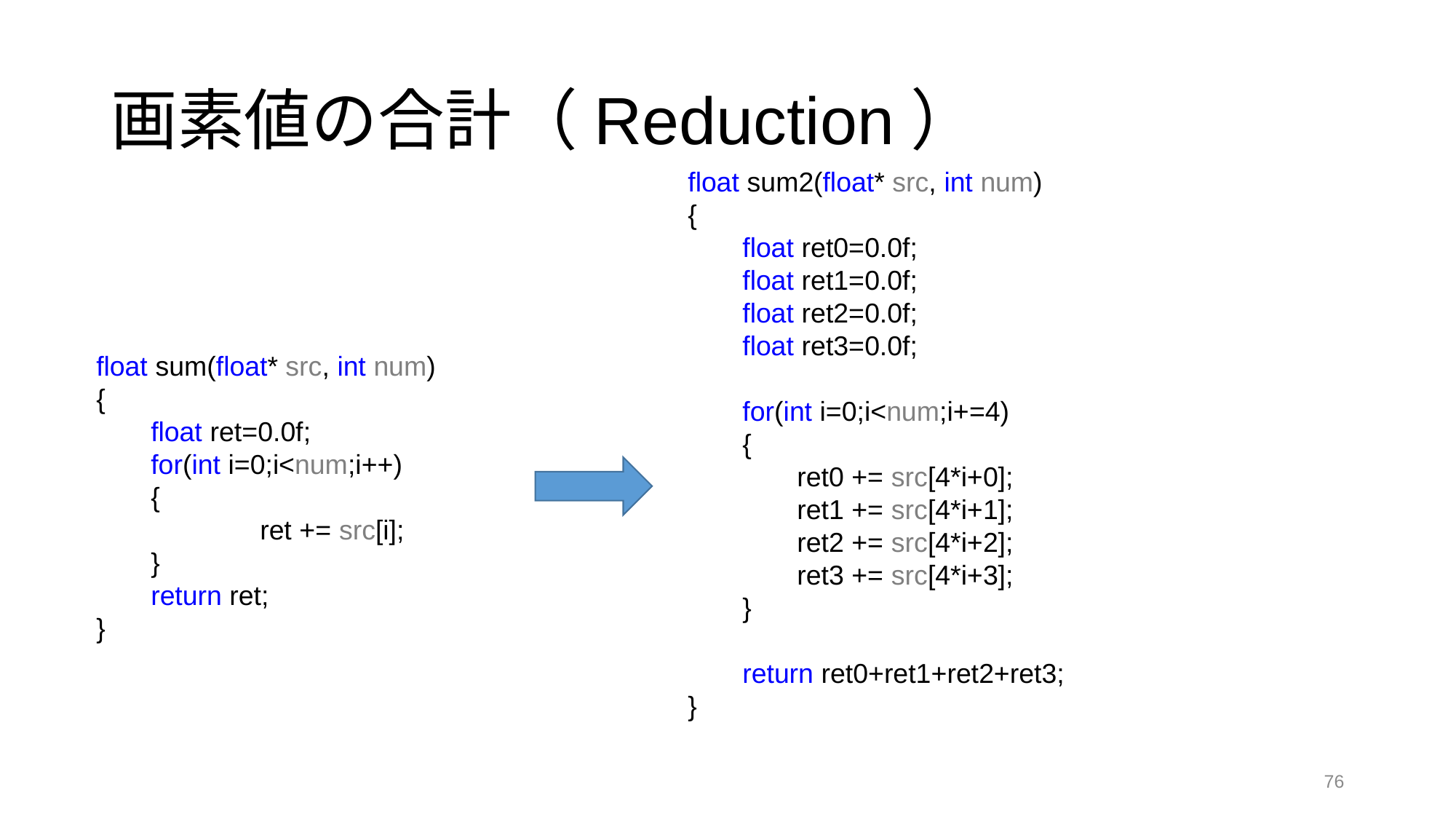

# 画素値の合計（Reduction）
float sum2(float* src, int num)
{
float ret0=0.0f;
float ret1=0.0f;
float ret2=0.0f;
float ret3=0.0f;

for(int i=0;i<num;i+=4)
{
ret0 += src[4*i+0];
ret1 += src[4*i+1];
ret2 += src[4*i+2];
ret3 += src[4*i+3];
}

return ret0+ret1+ret2+ret3;
}
float sum(float* src, int num)
{
float ret=0.0f;
for(int i=0;i<num;i++)
{
	ret += src[i];
}
return ret;
}

76